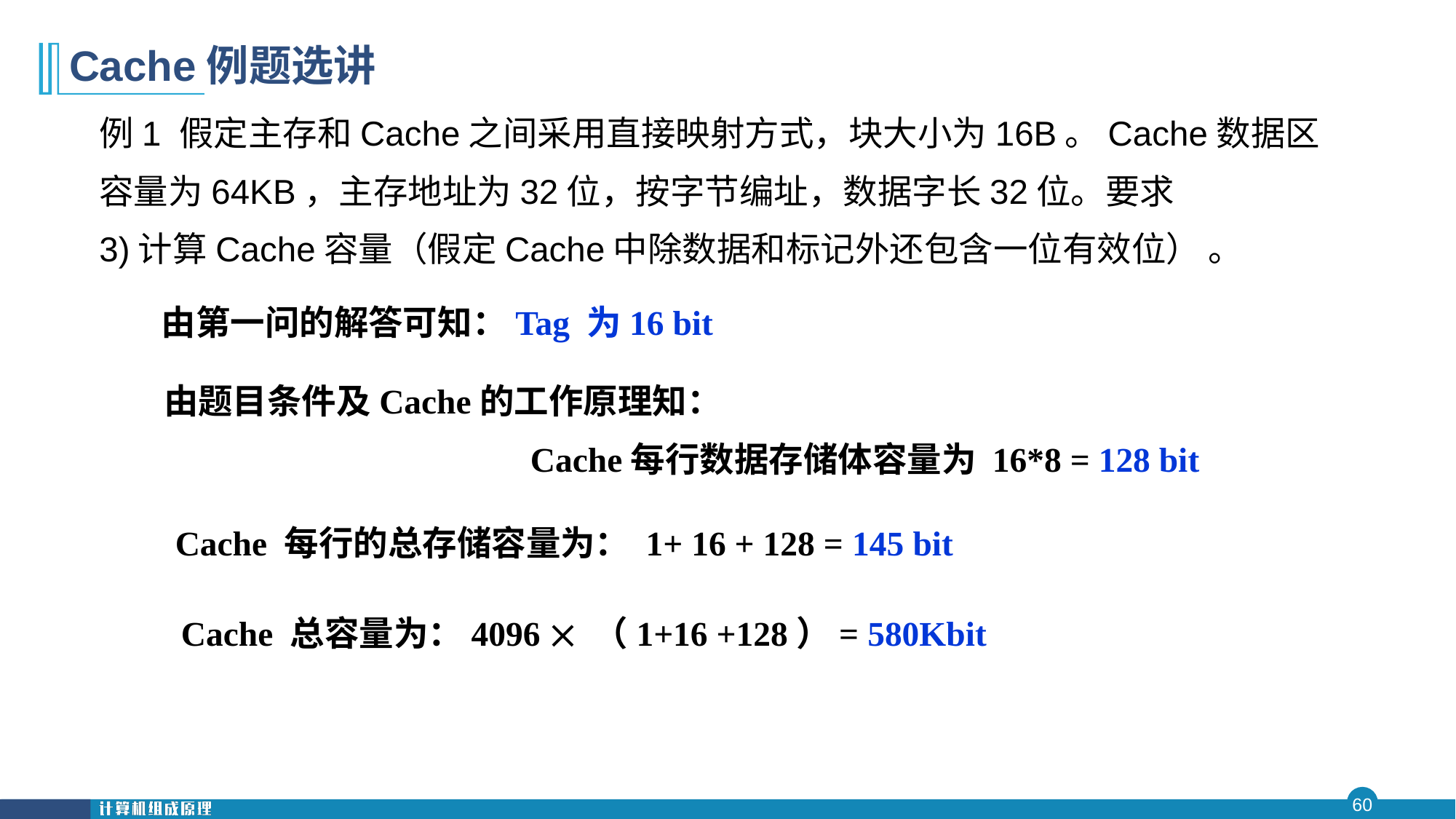

第四 章
# Cache例题选讲
例1 假定主存和Cache之间采用直接映射方式，块大小为16B。Cache数据区容量为64KB，主存地址为32位，按字节编址，数据字长32位。要求
3)计算Cache容量（假定Cache中除数据和标记外还包含一位有效位） 。
由第一问的解答可知：Tag 为16 bit
由题目条件及Cache的工作原理知：
                                          Cache每行数据存储体容量为 16*8 = 128 bit
Cache 每行的总存储容量为： 1+ 16 + 128 = 145 bit
Cache 总容量为：4096 × （1+16 +128）= 580Kbit